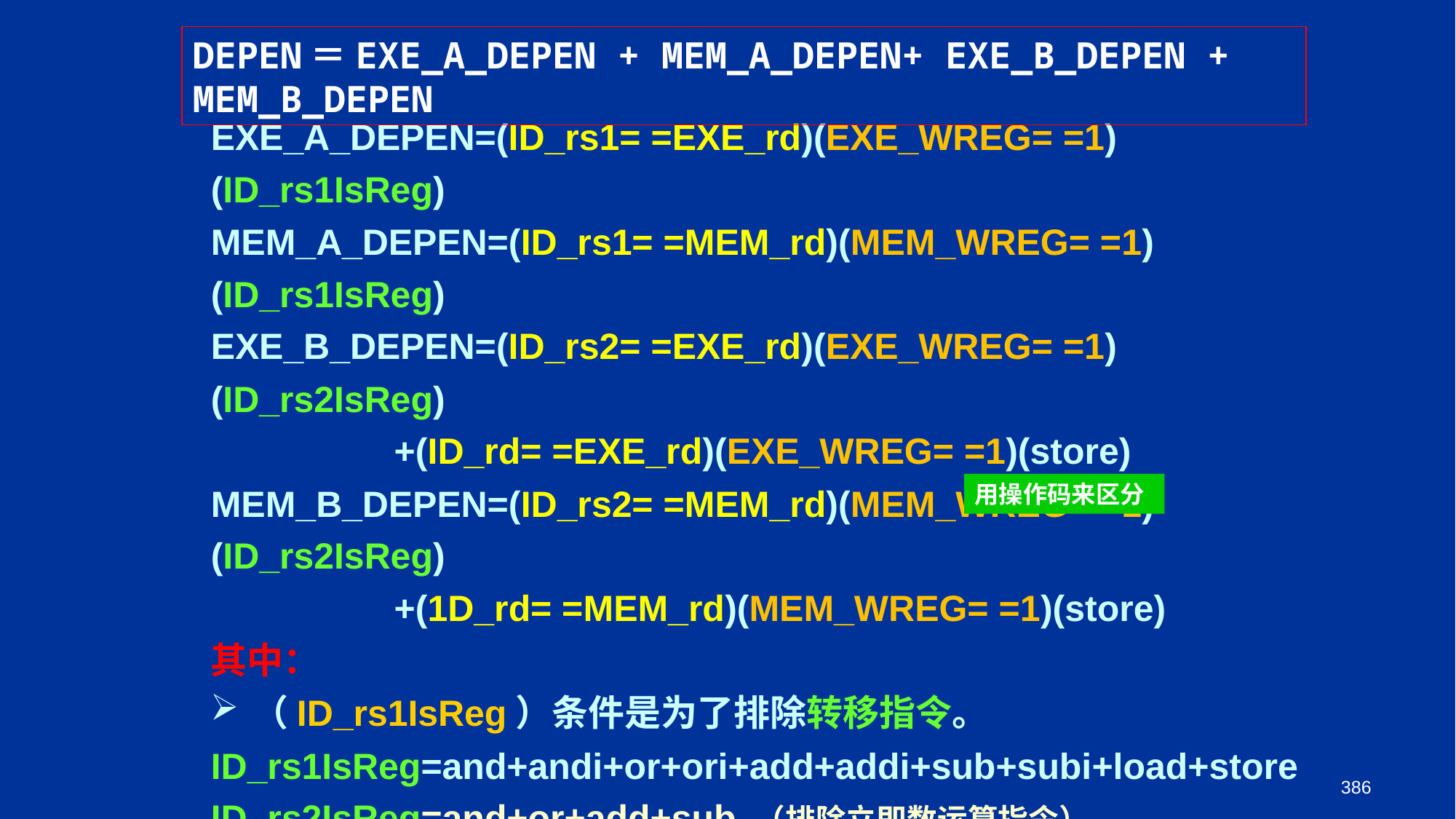

DEPEN＝EXE_A_DEPEN + MEM_A_DEPEN+ EXE_B_DEPEN + MEM_B_DEPEN
EXE_A_DEPEN=(ID_rs1= =EXE_rd)(EXE_WREG= =1)(ID_rs1IsReg)
MEM_A_DEPEN=(ID_rs1= =MEM_rd)(MEM_WREG= =1)(ID_rs1IsReg)
EXE_B_DEPEN=(ID_rs2= =EXE_rd)(EXE_WREG= =1)(ID_rs2IsReg)
                  +(ID_rd= =EXE_rd)(EXE_WREG= =1)(store)
MEM_B_DEPEN=(ID_rs2= =MEM_rd)(MEM_WREG= =1)(ID_rs2IsReg)
                  +(1D_rd= =MEM_rd)(MEM_WREG= =1)(store)
其中：
（ID_rs1IsReg）条件是为了排除转移指令。
ID_rs1IsReg=and+andi+or+ori+add+addi+sub+subi+load+store
ID_rs2IsReg=and+or+add+sub （排除立即数运算指令）
(EXE_WREG= =1)表示I1的rd确实是目的寄存器，排除store指令。

思考：为什么EXE_B_DEPEN中有条件(ID_rd= =EXE_rd)(EXE_WREG= =1)(store) ？
用操作码来区分
386